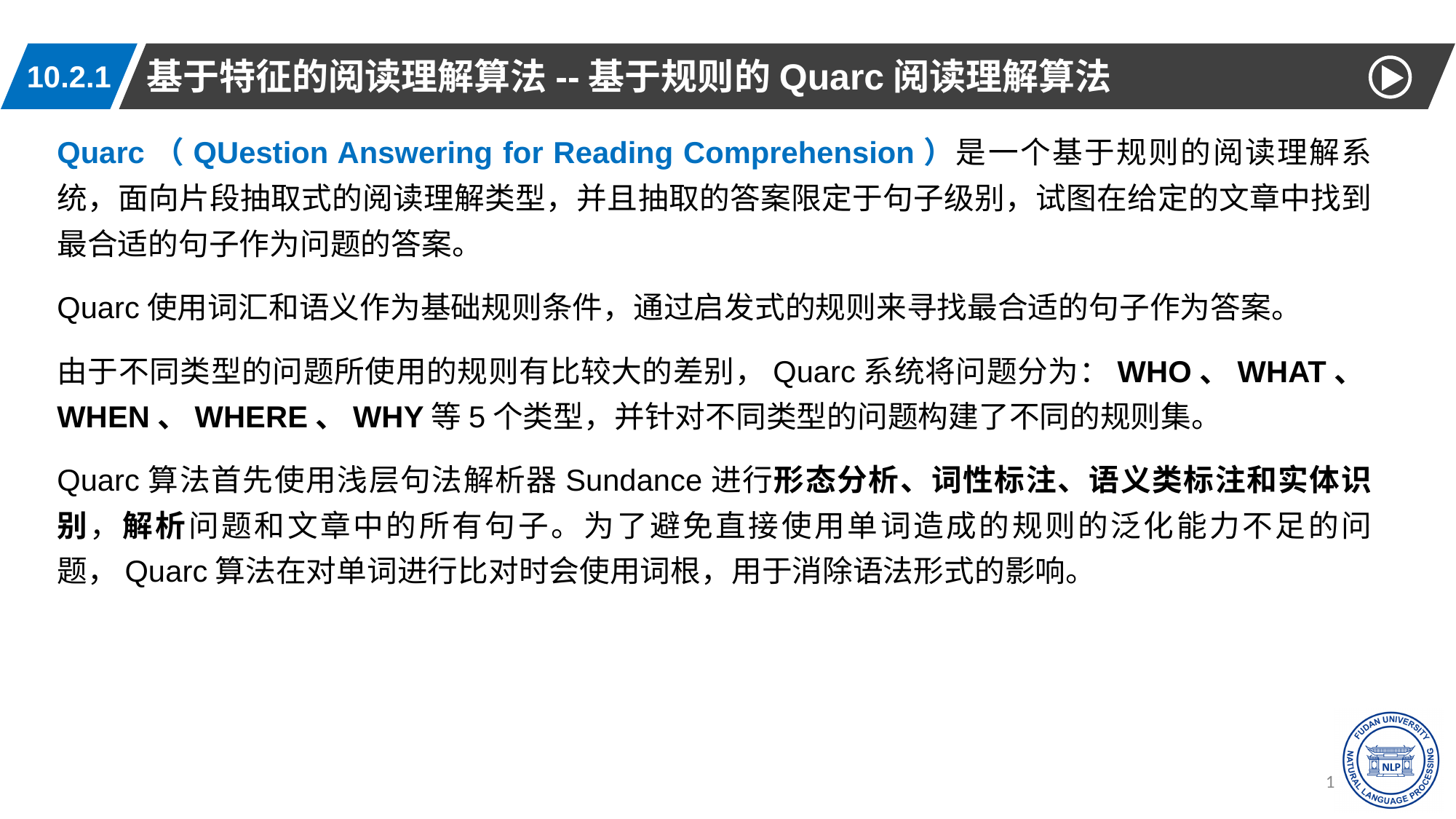

基于特征的阅读理解算法--基于规则的Quarc阅读理解算法
10.2.1

Quarc（QUestion Answering for Reading Comprehension）是一个基于规则的阅读理解系统，面向片段抽取式的阅读理解类型，并且抽取的答案限定于句子级别，试图在给定的文章中找到最合适的句子作为问题的答案。
Quarc使用词汇和语义作为基础规则条件，通过启发式的规则来寻找最合适的句子作为答案。
由于不同类型的问题所使用的规则有比较大的差别，Quarc系统将问题分为：WHO、WHAT、WHEN、WHERE、WHY等5个类型，并针对不同类型的问题构建了不同的规则集。
Quarc算法首先使用浅层句法解析器Sundance进行形态分析、词性标注、语义类标注和实体识别，解析问题和文章中的所有句子。为了避免直接使用单词造成的规则的泛化能力不足的问题，Quarc算法在对单词进行比对时会使用词根，用于消除语法形式的影响。
16